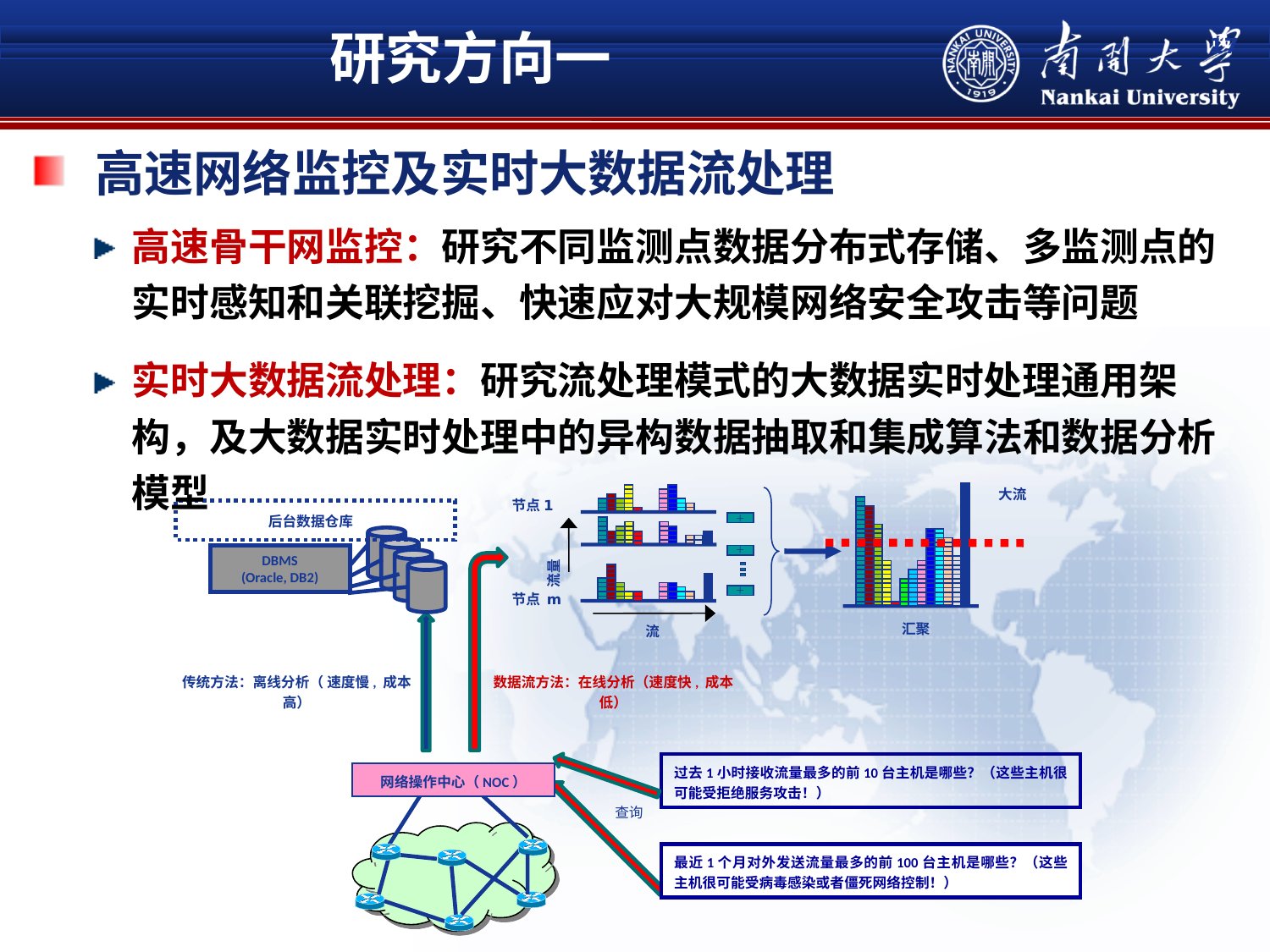

研究方向一
17
高速网络监控及实时大数据流处理
高速骨干网监控：研究不同监测点数据分布式存储、多监测点的实时感知和关联挖掘、快速应对大规模网络安全攻击等问题
实时大数据流处理：研究流处理模式的大数据实时处理通用架构，及大数据实时处理中的异构数据抽取和集成算法和数据分析模型
大流

节点1

流量

节点 m

汇聚
流
+

后台数据仓库

DBMS
(Oracle, DB2)

+

+

传统方法：离线分析（ 速度慢, 成本高）
数据流方法：在线分析（速度快, 成本低）
网络操作中心（NOC）
过去1小时接收流量最多的前10台主机是哪些？（这些主机很可能受拒绝服务攻击！）

查询

最近1个月对外发送流量最多的前100台主机是哪些？（这些主机很可能受病毒感染或者僵死网络控制！）